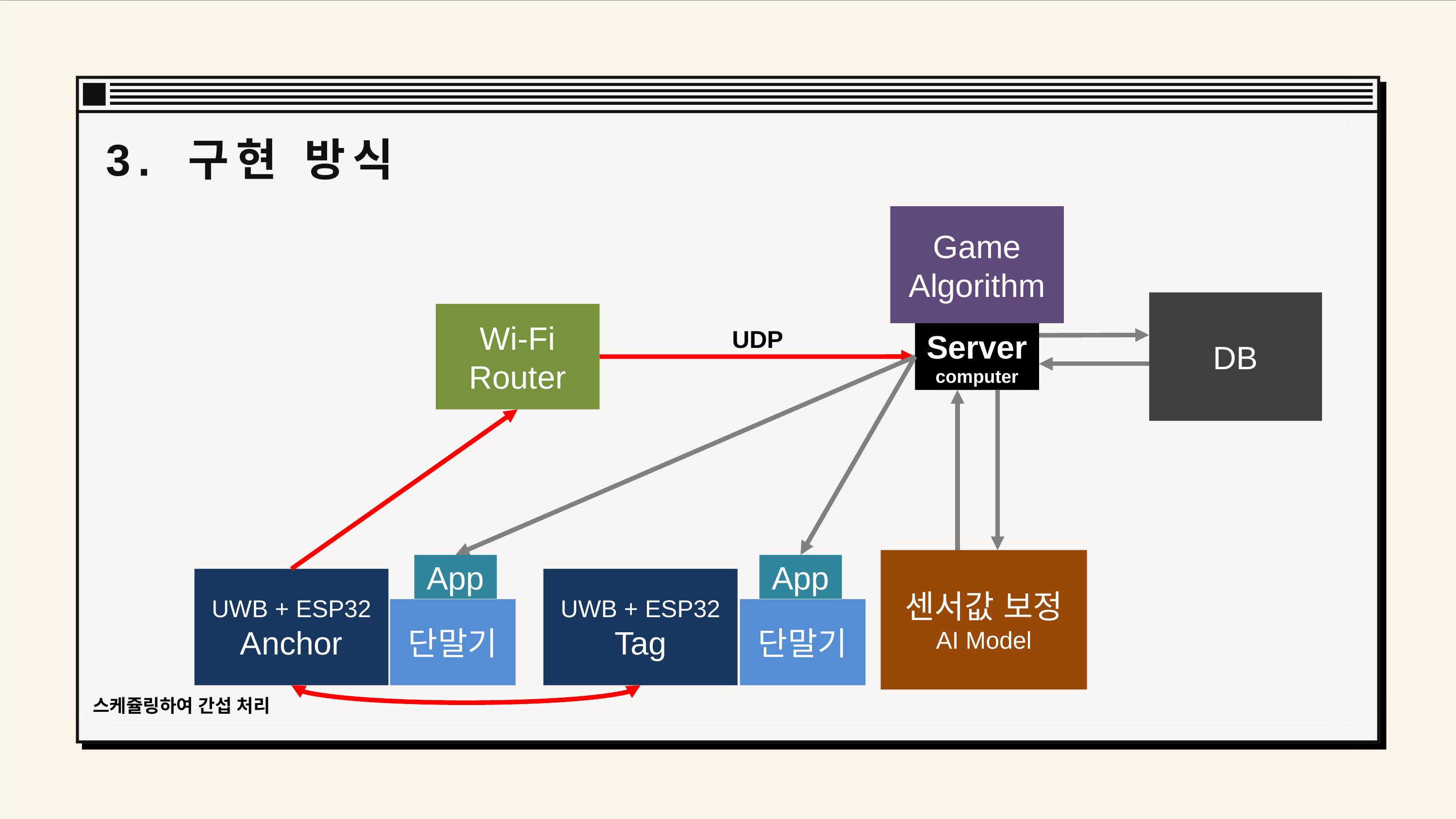

# 3. 구현 방식
Game Algorithm
DB
Wi-Fi Router
UDP
Server
computer
센서값 보정
AI Model
App
App
UWB + ESP32
Anchor
UWB + ESP32
Tag
단말기
단말기
스케쥴링하여 간섭 처리